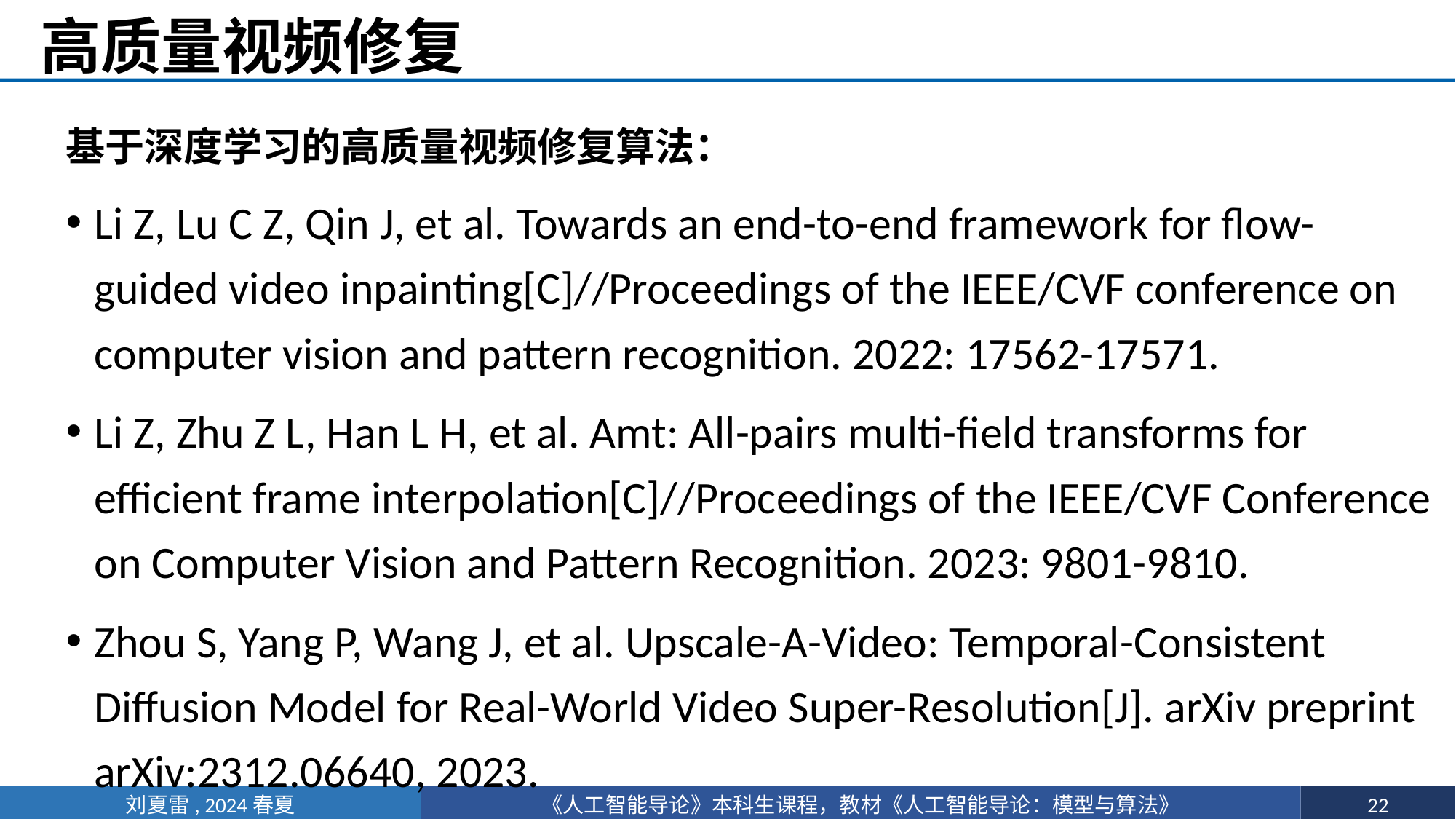

# 高质量视频修复

基于深度学习的高质量视频修复算法：
Li Z, Lu C Z, Qin J, et al. Towards an end-to-end framework for flow-guided video inpainting[C]//Proceedings of the IEEE/CVF conference on computer vision and pattern recognition. 2022: 17562-17571.
Li Z, Zhu Z L, Han L H, et al. Amt: All-pairs multi-field transforms for efficient frame interpolation[C]//Proceedings of the IEEE/CVF Conference on Computer Vision and Pattern Recognition. 2023: 9801-9810.
Zhou S, Yang P, Wang J, et al. Upscale-A-Video: Temporal-Consistent Diffusion Model for Real-World Video Super-Resolution[J]. arXiv preprint arXiv:2312.06640, 2023.